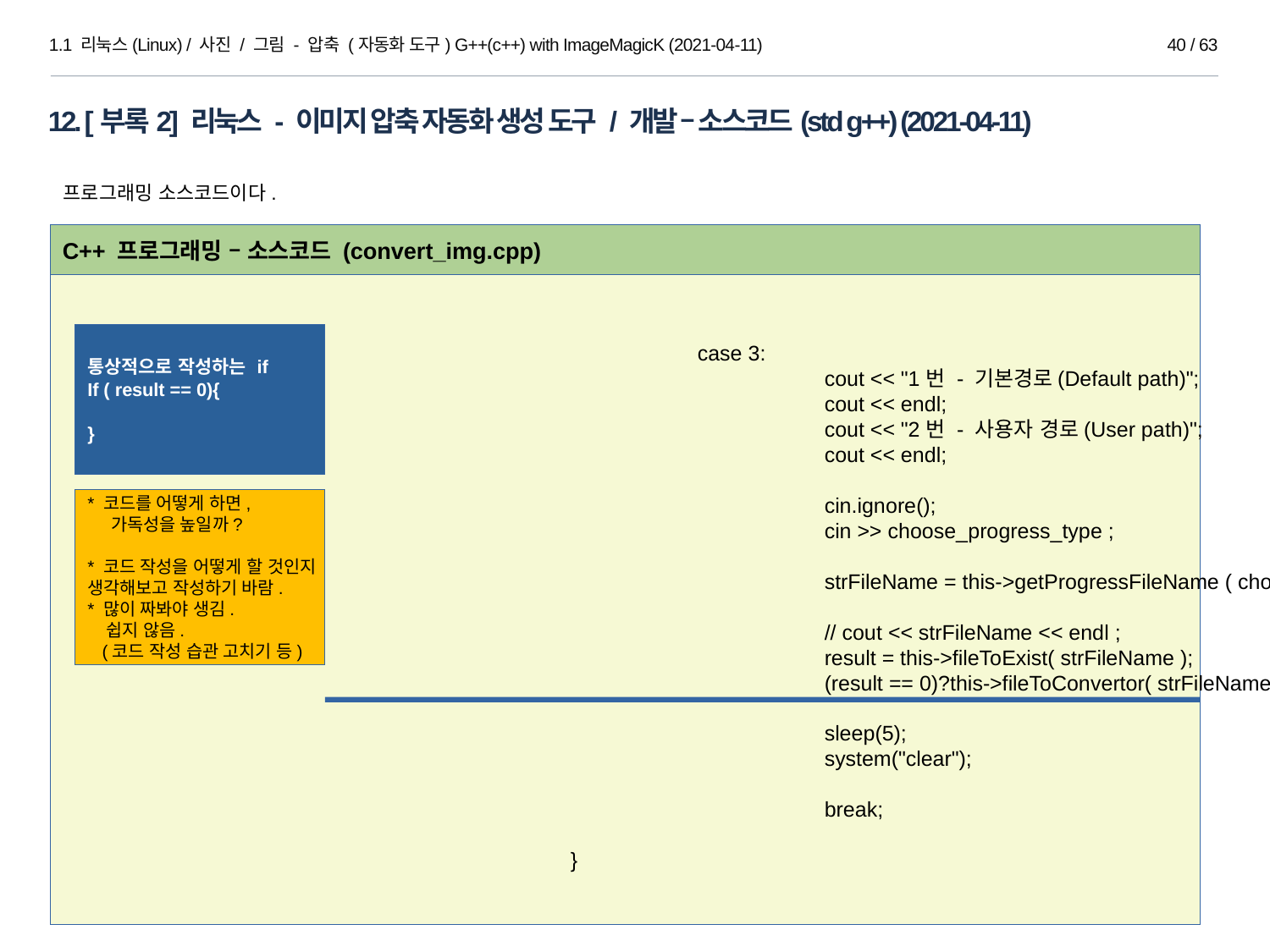

1.1 리눅스(Linux) / 사진 / 그림 - 압축 (자동화 도구) G++(c++) with ImageMagicK (2021-04-11)
40 / 63

12. [부록2] 리눅스 - 이미지 압축 자동화 생성 도구 / 개발 – 소스코드(std g++) (2021-04-11)
프로그래밍 소스코드이다.
C++ 프로그래밍 – 소스코드 (convert_img.cpp)

					case 3:
						cout << "1번 - 기본경로(Default path)";
						cout << endl;
						cout << "2번 - 사용자 경로(User path)";
						cout << endl;

						cin.ignore();
						cin >> choose_progress_type ;

						strFileName = this->getProgressFileName ( choose_progress_type, strFileName );

						// cout << strFileName << endl ;
						result = this->fileToExist( strFileName );
						(result == 0)?this->fileToConvertor( strFileName ):printToFileError();

						sleep(5);
						system("clear");

						break;

				}

통상적으로 작성하는 if
If ( result == 0){

}
* 코드를 어떻게 하면,
    가독성을 높일까?

* 코드 작성을 어떻게 할 것인지
생각해보고 작성하기 바람.
* 많이 짜봐야 생김.
   쉽지 않음.
   (코드 작성 습관 고치기 등)